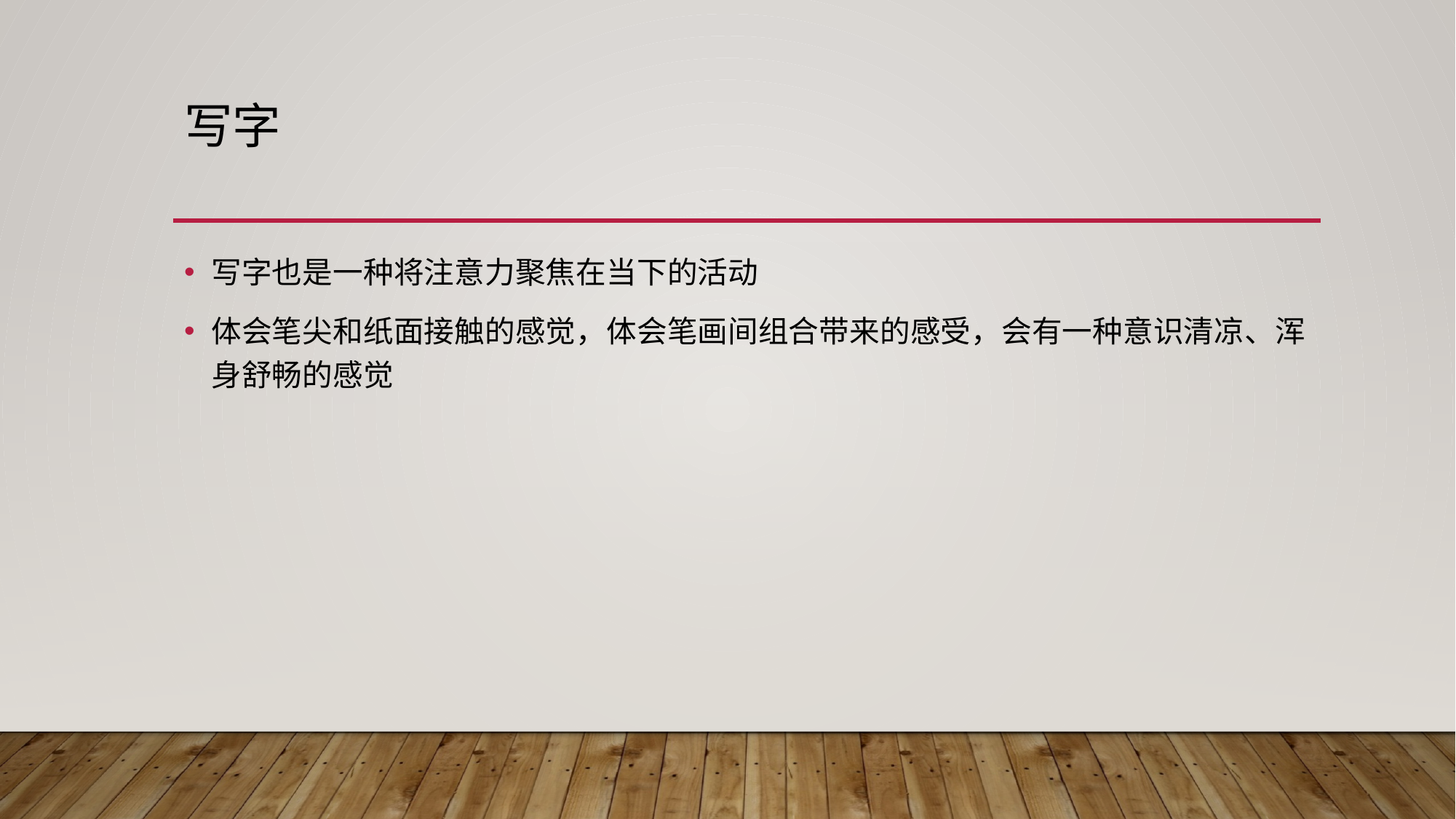

# 写字
写字也是一种将注意力聚焦在当下的活动
体会笔尖和纸面接触的感觉，体会笔画间组合带来的感受，会有一种意识清凉、浑身舒畅的感觉